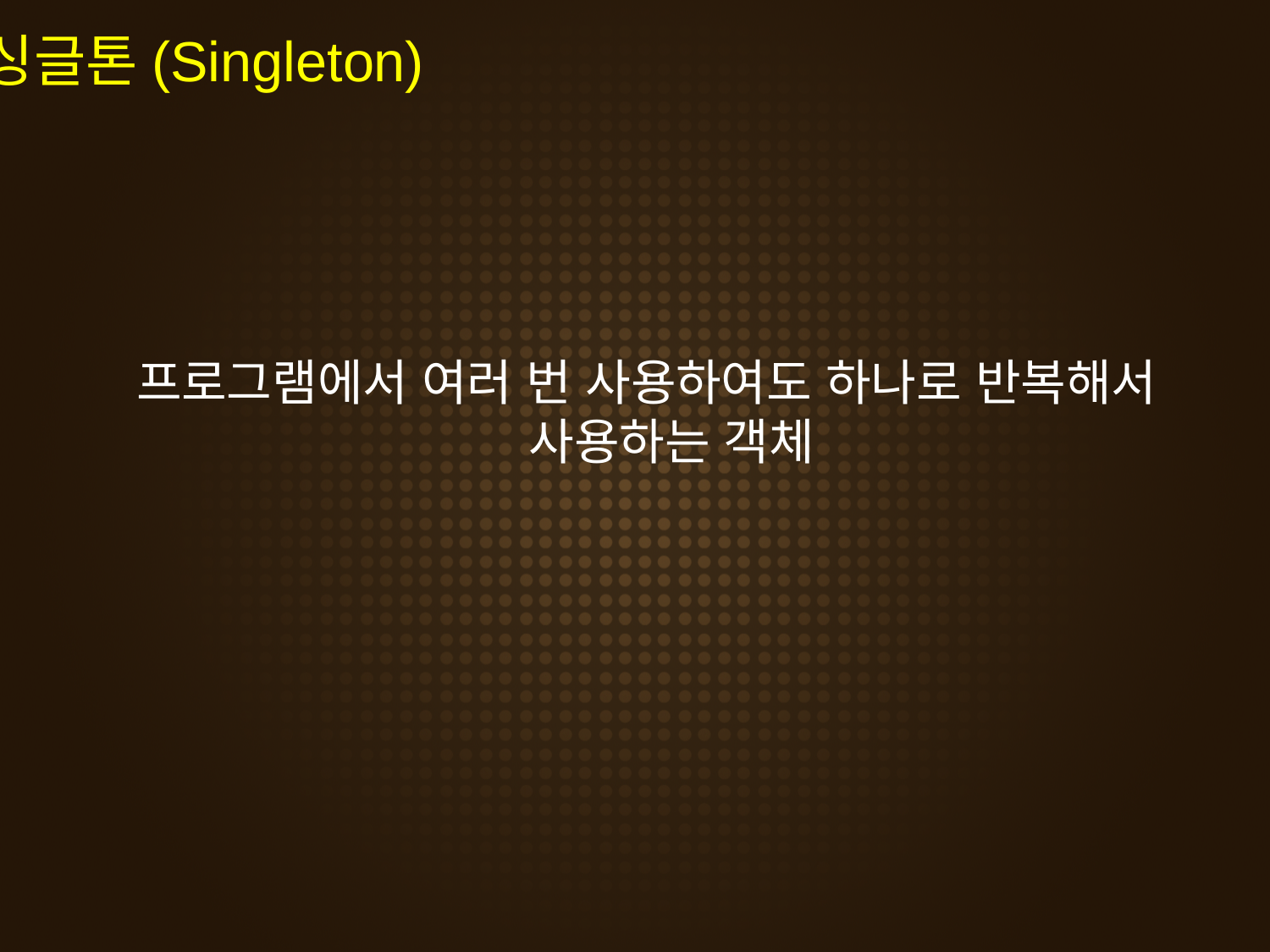

싱글톤(Singleton)
프로그램에서 여러 번 사용하여도 하나로 반복해서 사용하는 객체